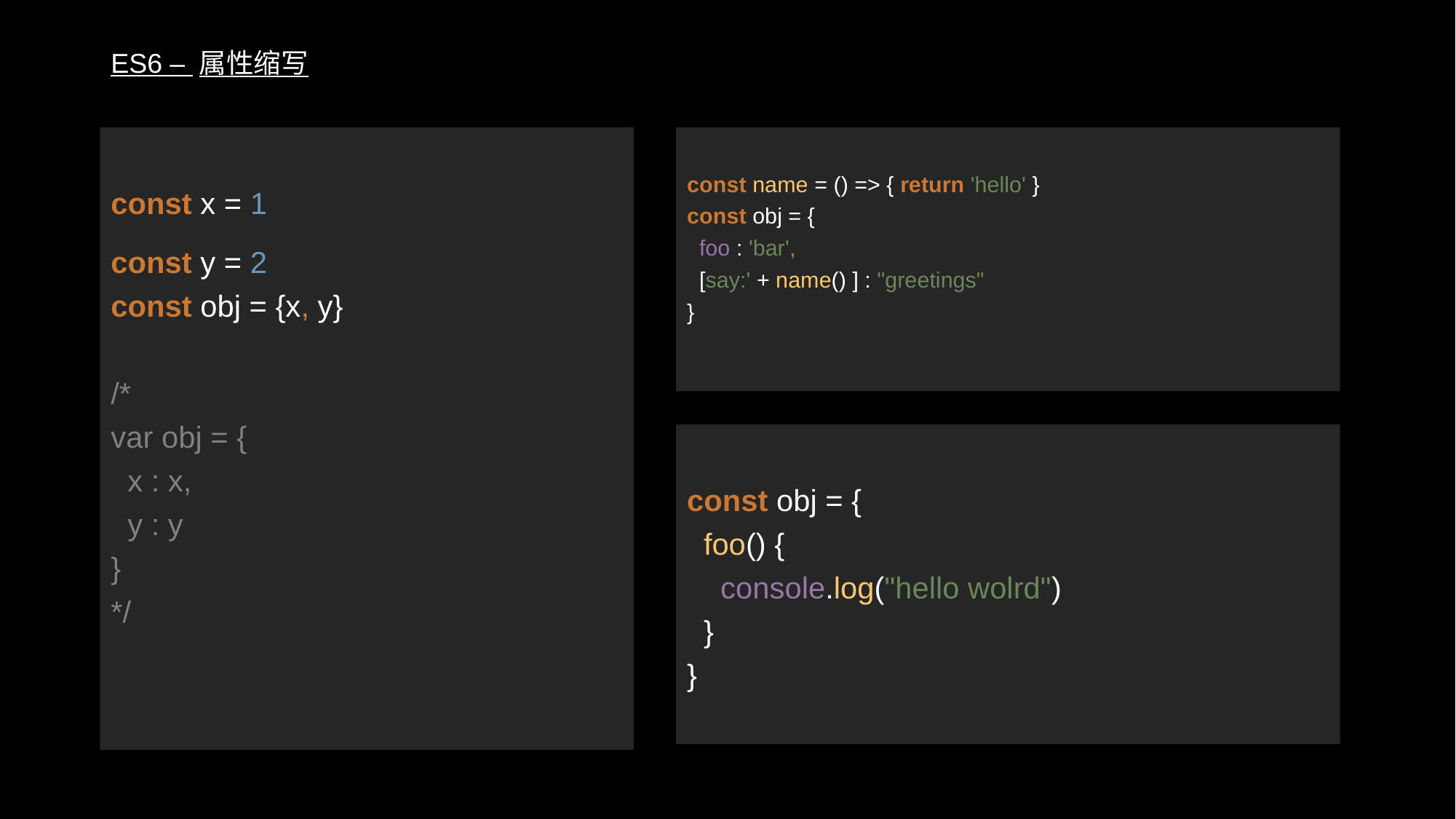

# ES6 – 属性缩写
const name = () => { return 'hello' }
const obj = {
  foo : 'bar',
  [say:' + name() ] : "greetings"
}
const x = 1
const y = 2
const obj = {x, y}
/*
var obj = {
  x : x,
  y : y
}
*/
const obj = {
  foo() {
    console.log("hello wolrd")
  }
}